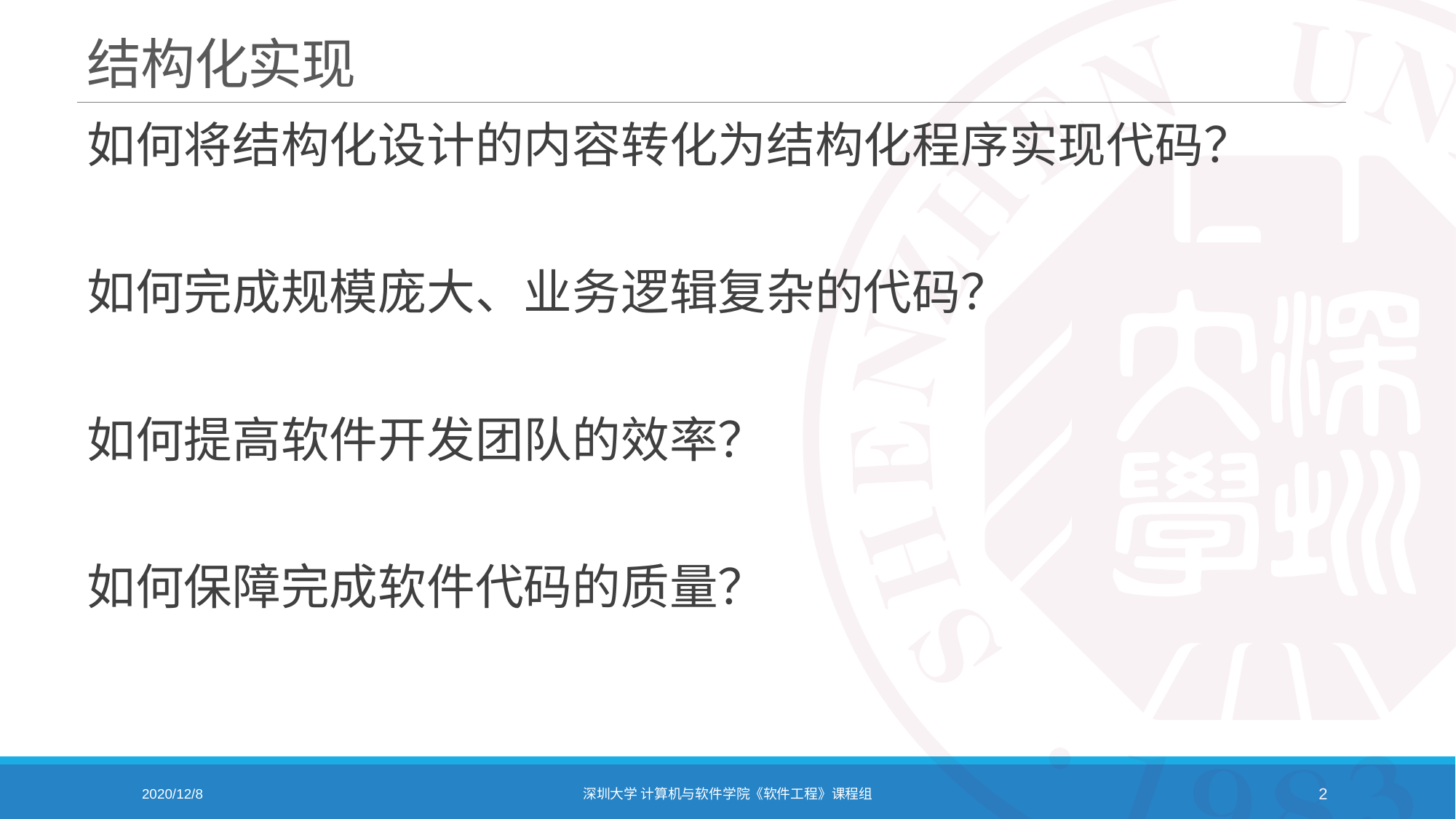

# 结构化实现
如何将结构化设计的内容转化为结构化程序实现代码？

如何完成规模庞大、业务逻辑复杂的代码？

如何提高软件开发团队的效率？

如何保障完成软件代码的质量？
2020/12/8
深圳大学 计算机与软件学院《软件工程》课程组
2